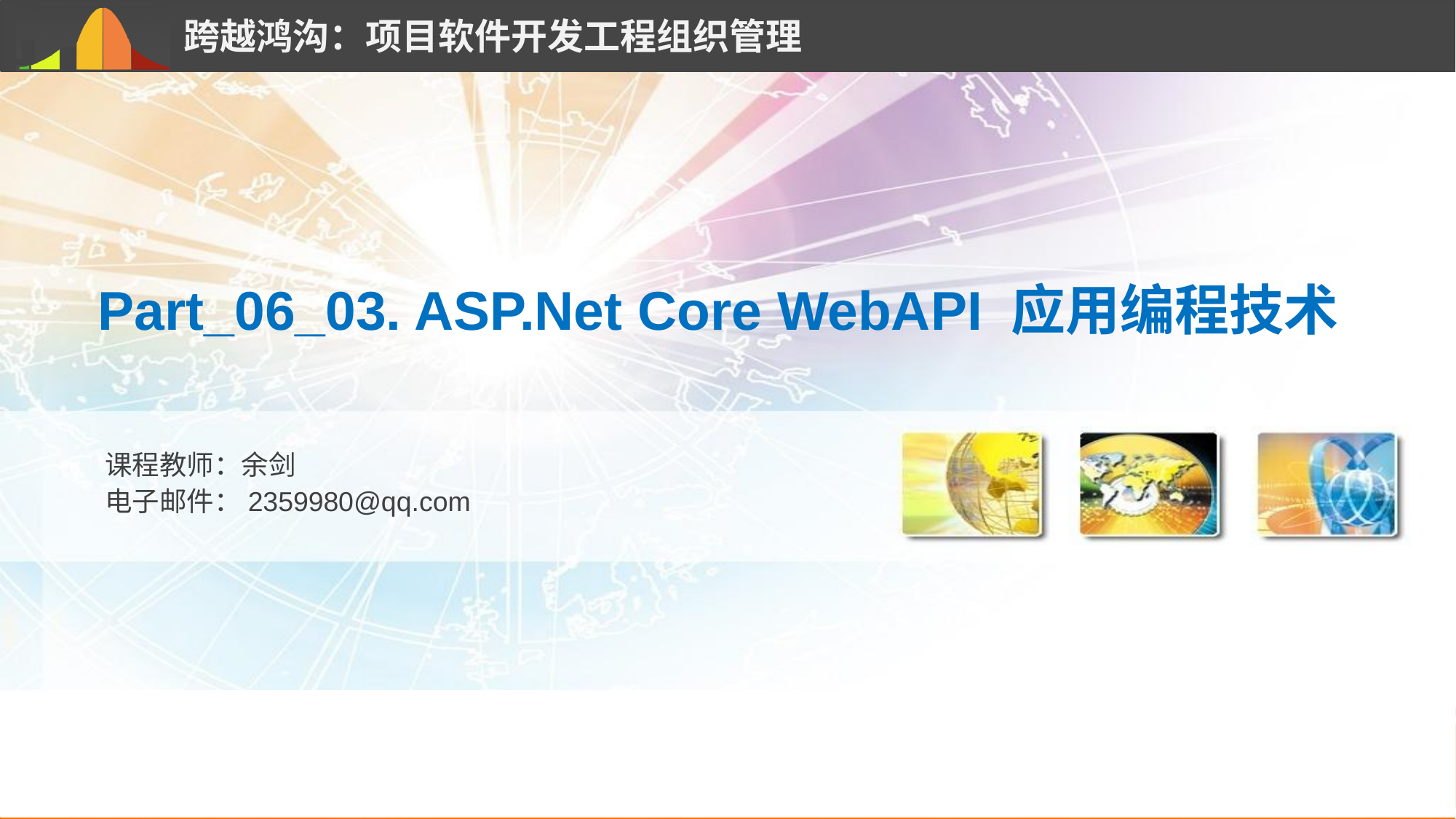

Part_06_03. ASP.Net Core WebAPI 应用编程技术
课程教师：余剑
电子邮件：2359980@qq.com